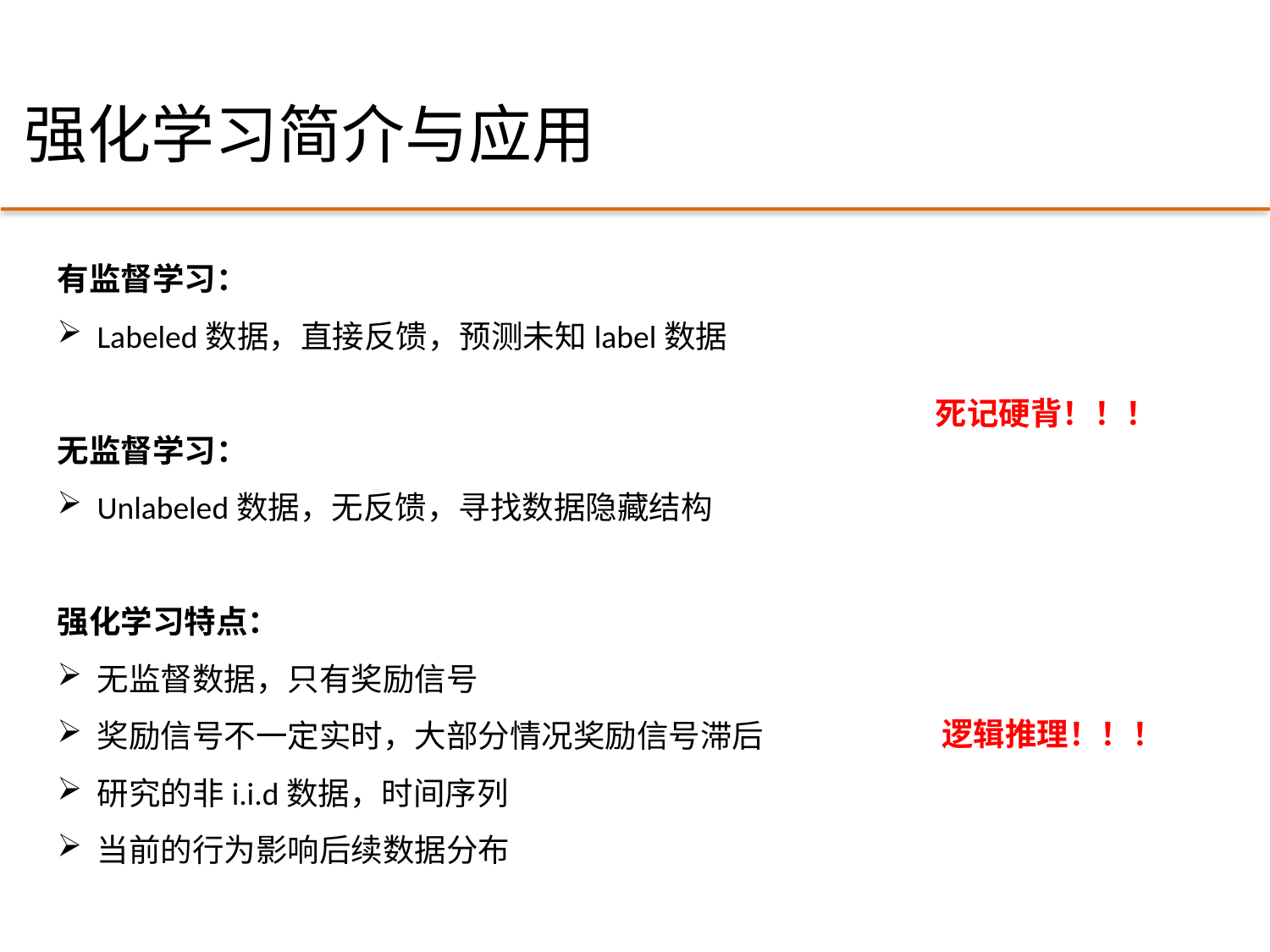

# 强化学习简介与应用
有监督学习：
Labeled数据，直接反馈，预测未知label数据

无监督学习：
Unlabeled数据，无反馈，寻找数据隐藏结构

强化学习特点：
无监督数据，只有奖励信号
奖励信号不一定实时，大部分情况奖励信号滞后
研究的非i.i.d数据，时间序列
当前的行为影响后续数据分布
死记硬背！！！
逻辑推理！！！